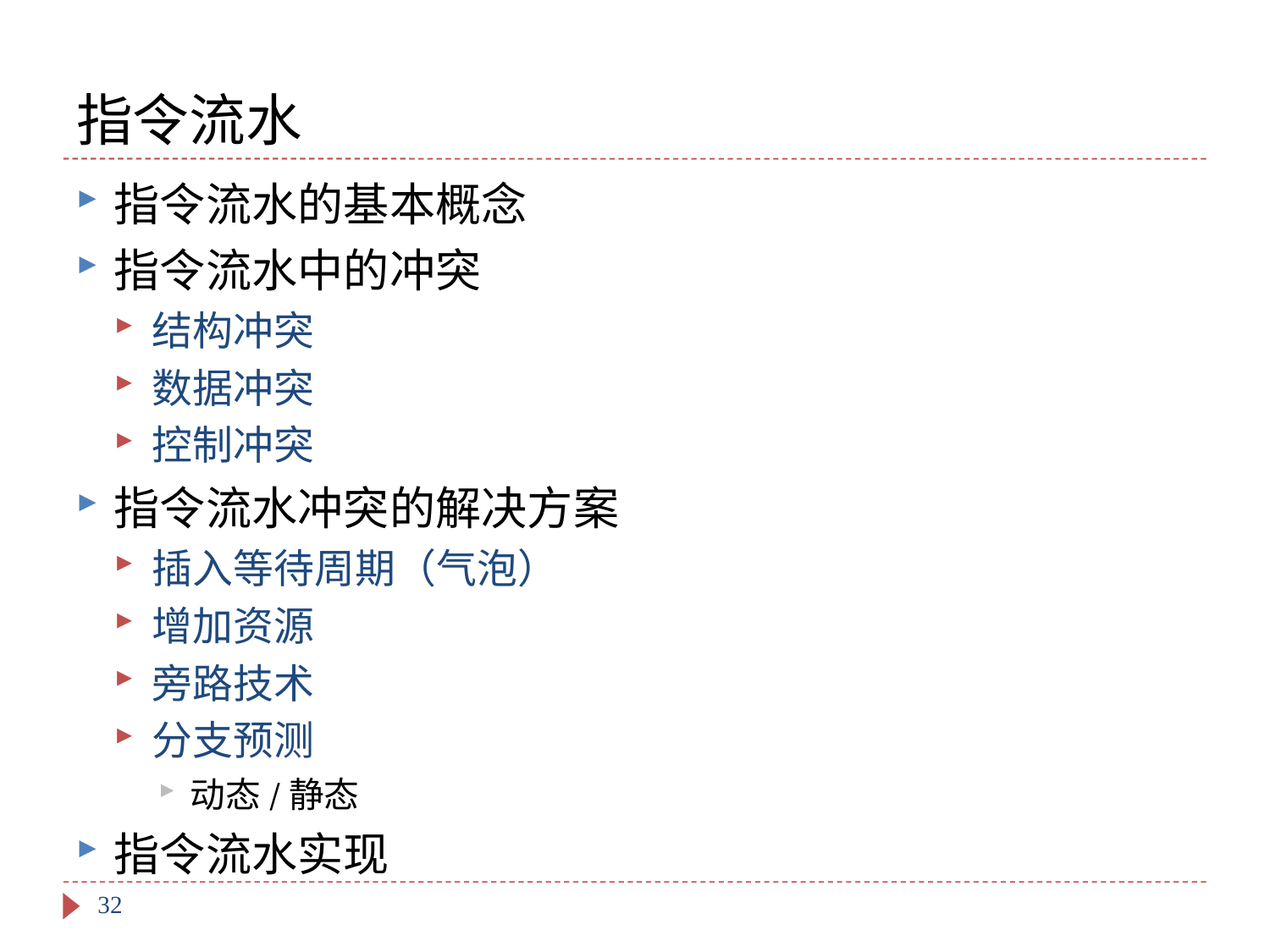

# 指令流水
指令流水的基本概念
指令流水中的冲突
结构冲突
数据冲突
控制冲突
指令流水冲突的解决方案
插入等待周期（气泡）
增加资源
旁路技术
分支预测
动态/静态
指令流水实现

32